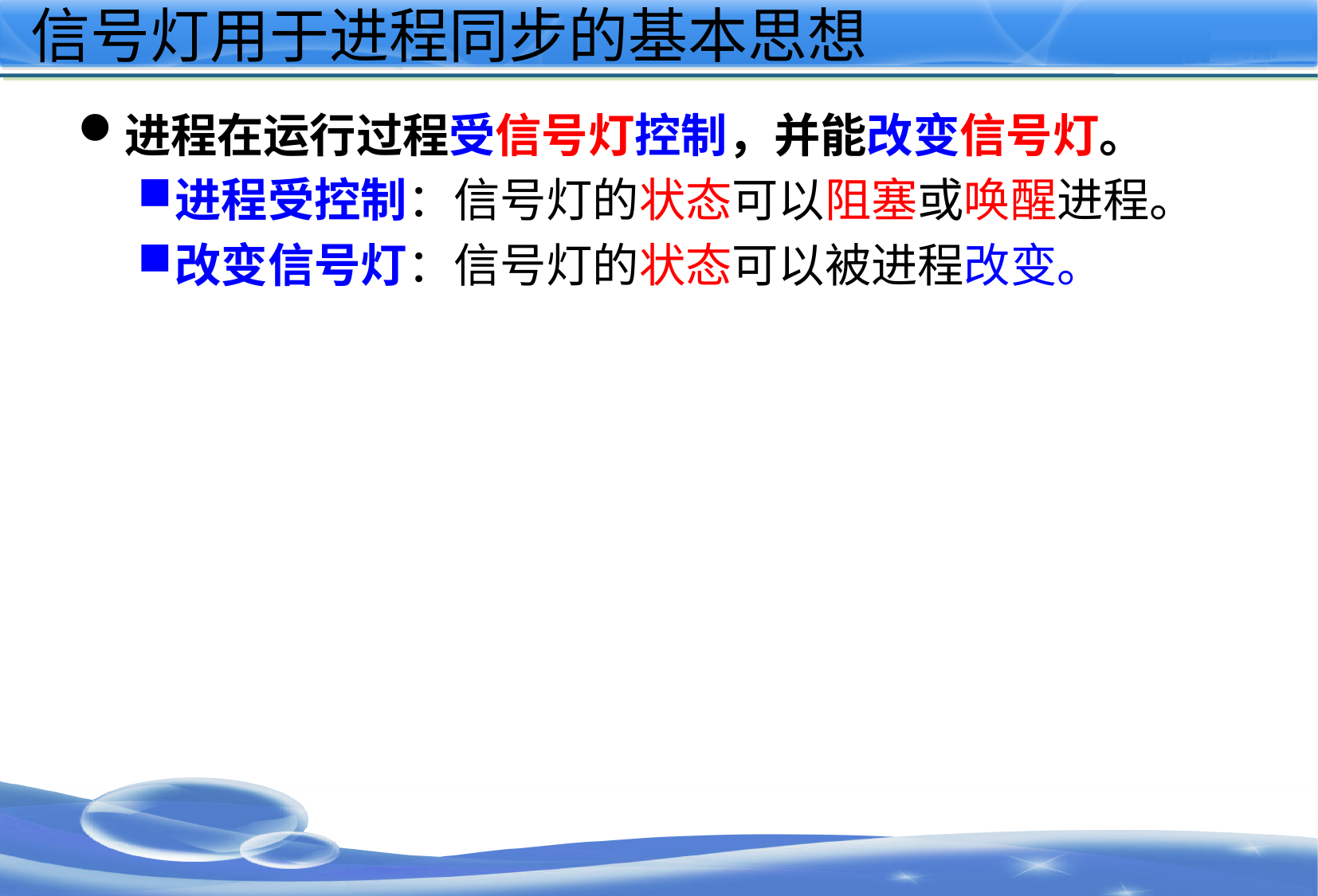

# 信号灯用于进程同步的基本思想
进程在运行过程受信号灯控制，并能改变信号灯。
进程受控制：信号灯的状态可以阻塞或唤醒进程。
改变信号灯：信号灯的状态可以被进程改变。